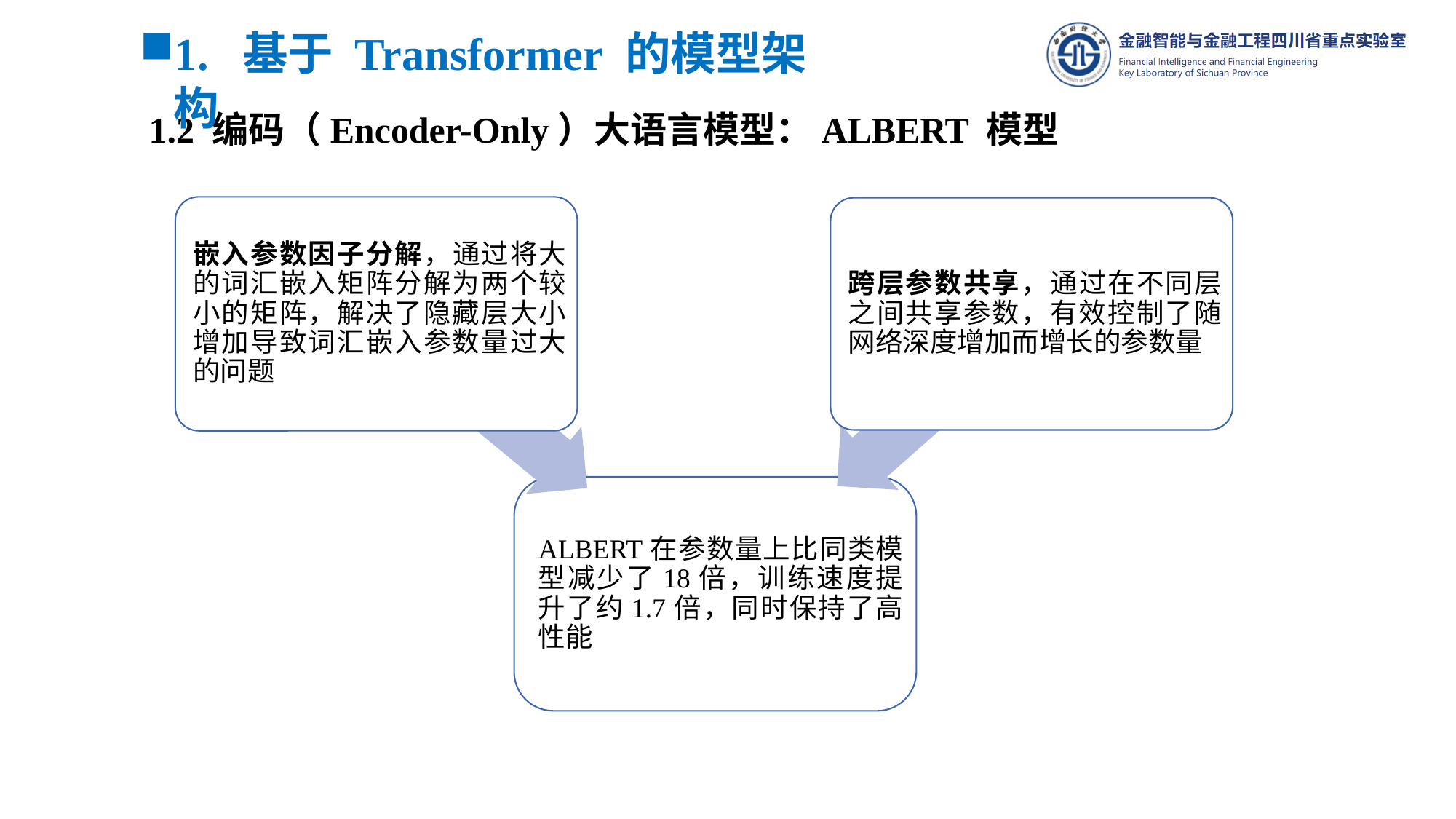

1.  基于 Transformer 的模型架构
1.2 编码（Encoder-Only）大语言模型：ALBERT 模型
ALBERT在参数量上比同类模型减少了18倍，训练速度提升了约1.7倍，同时保持了高性能
嵌入参数因子分解，通过将大的词汇嵌入矩阵分解为两个较小的矩阵，解决了隐藏层大小增加导致词汇嵌入参数量过大的问题
跨层参数共享，通过在不同层之间共享参数，有效控制了随网络深度增加而增长的参数量